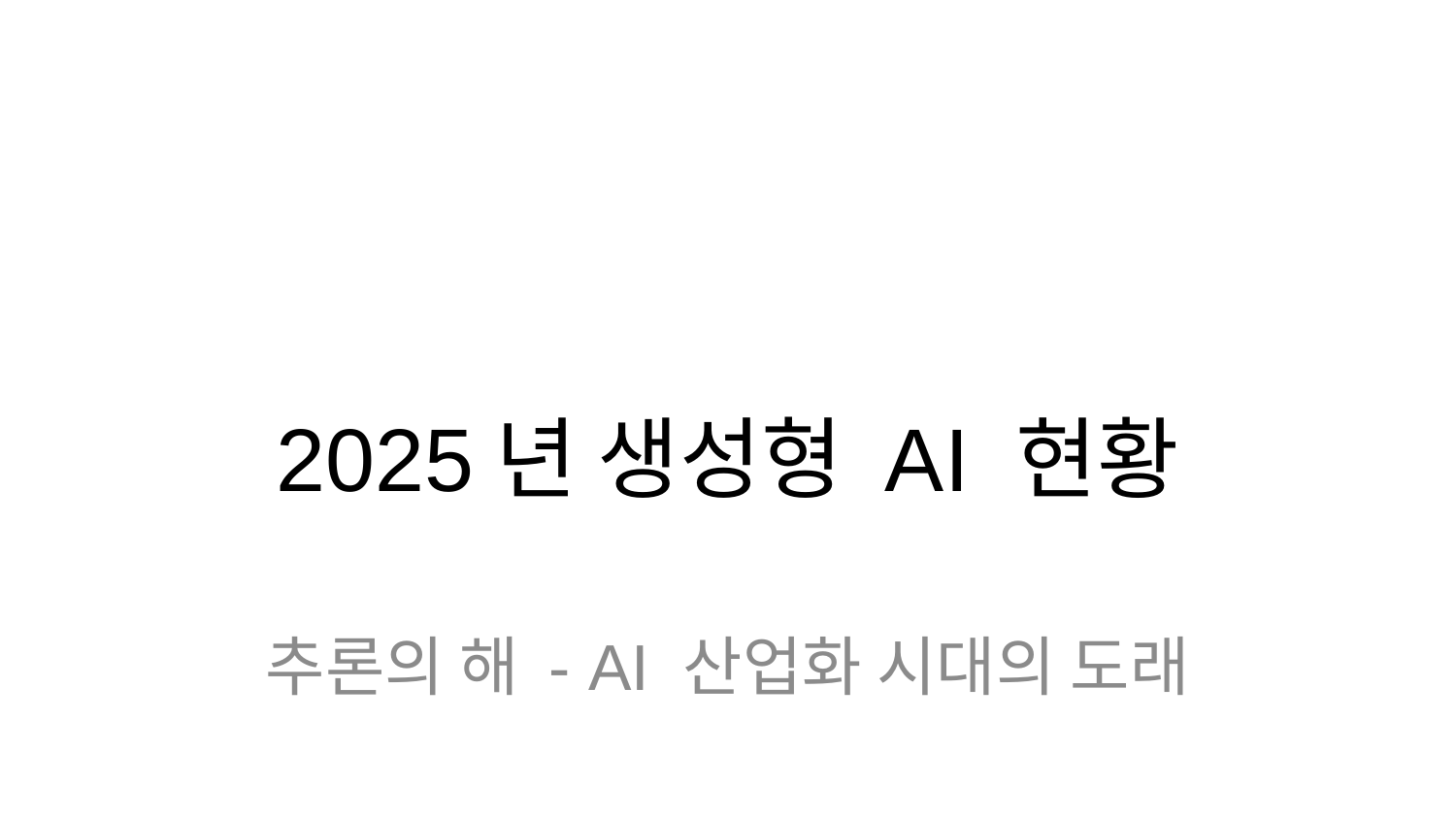

# 2025년 생성형 AI 현황
추론의 해 - AI 산업화 시대의 도래